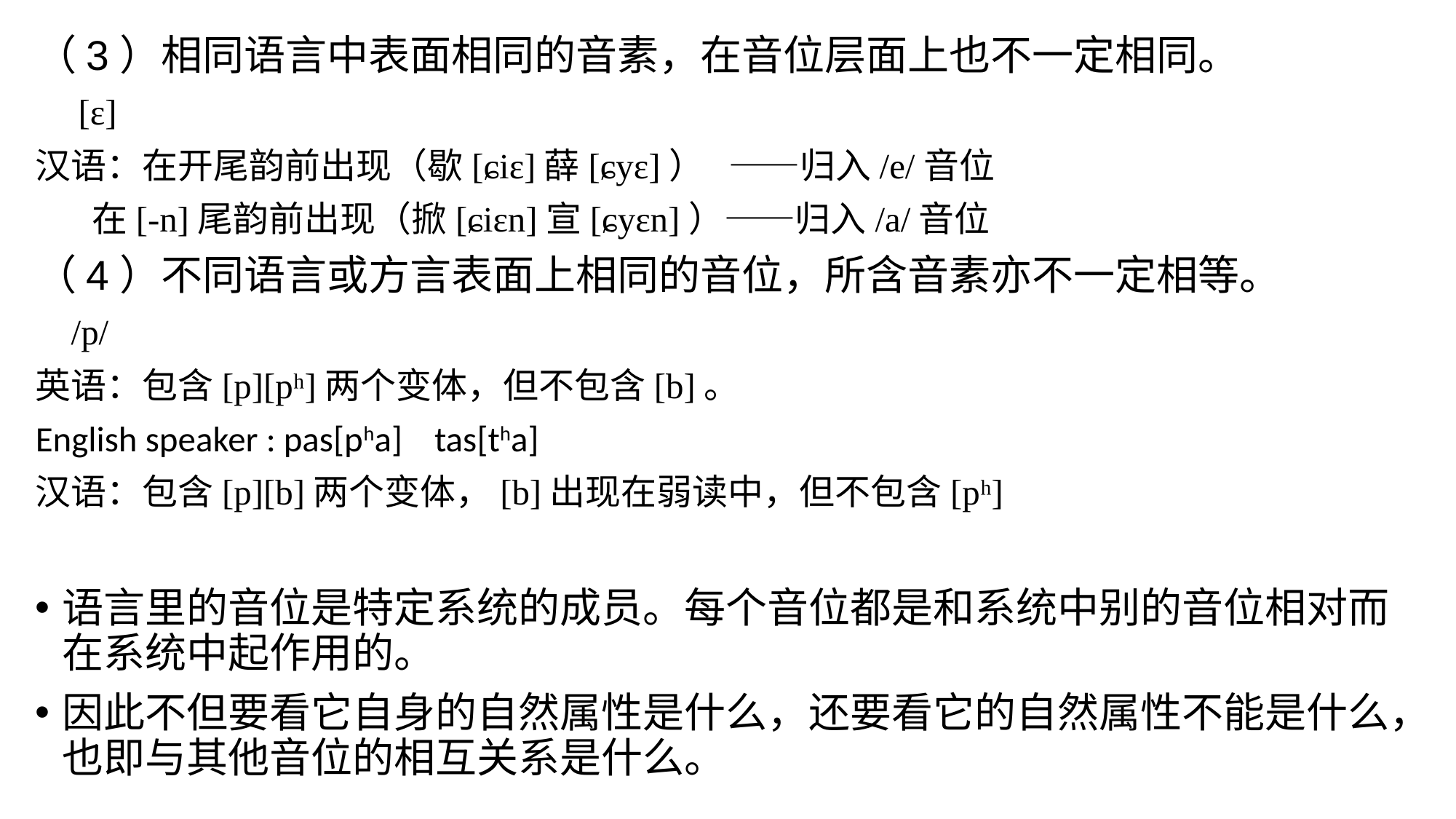

（3）相同语言中表面相同的音素，在音位层面上也不一定相同。
  [ɛ]
汉语：在开尾韵前出现（歇[ɕiɛ]薛[ɕyɛ]）   ——归入/e/音位
      在[-n]尾韵前出现（掀[ɕiɛn]宣[ɕyɛn]）——归入/a/音位
（4）不同语言或方言表面上相同的音位，所含音素亦不一定相等。
    /p/
英语：包含[p][pʰ]两个变体，但不包含[b]。
English speaker : pas[pha]    tas[tha]
汉语：包含[p][b]两个变体，[b]出现在弱读中，但不包含[pʰ]

语言里的音位是特定系统的成员。每个音位都是和系统中别的音位相对而在系统中起作用的。
因此不但要看它自身的自然属性是什么，还要看它的自然属性不能是什么，也即与其他音位的相互关系是什么。